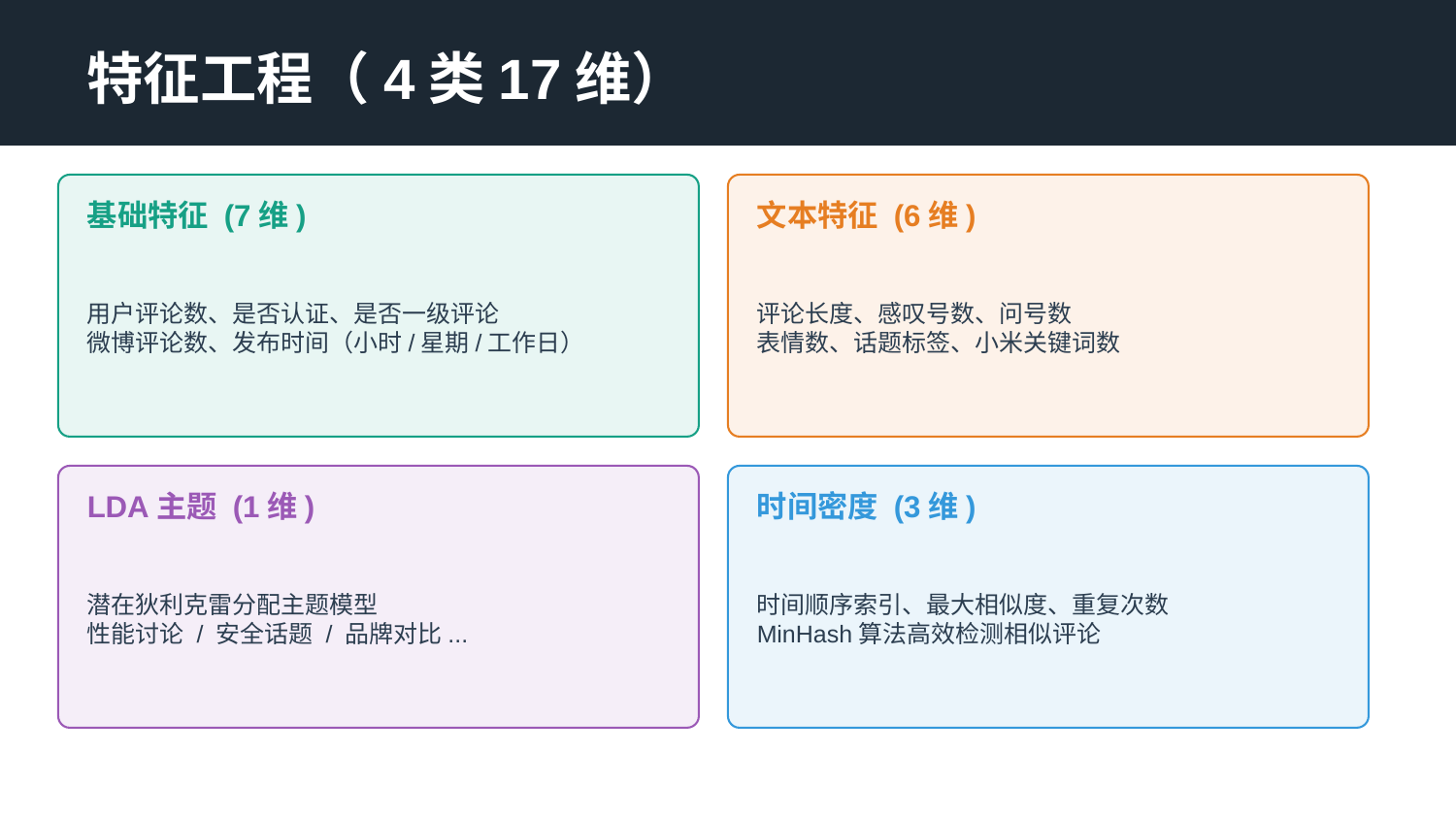

特征工程（4类17维）

基础特征 (7维)
文本特征 (6维)
用户评论数、是否认证、是否一级评论
微博评论数、发布时间（小时/星期/工作日）
评论长度、感叹号数、问号数
表情数、话题标签、小米关键词数

LDA主题 (1维)
时间密度 (3维)
潜在狄利克雷分配主题模型
性能讨论 / 安全话题 / 品牌对比...
时间顺序索引、最大相似度、重复次数
MinHash算法高效检测相似评论